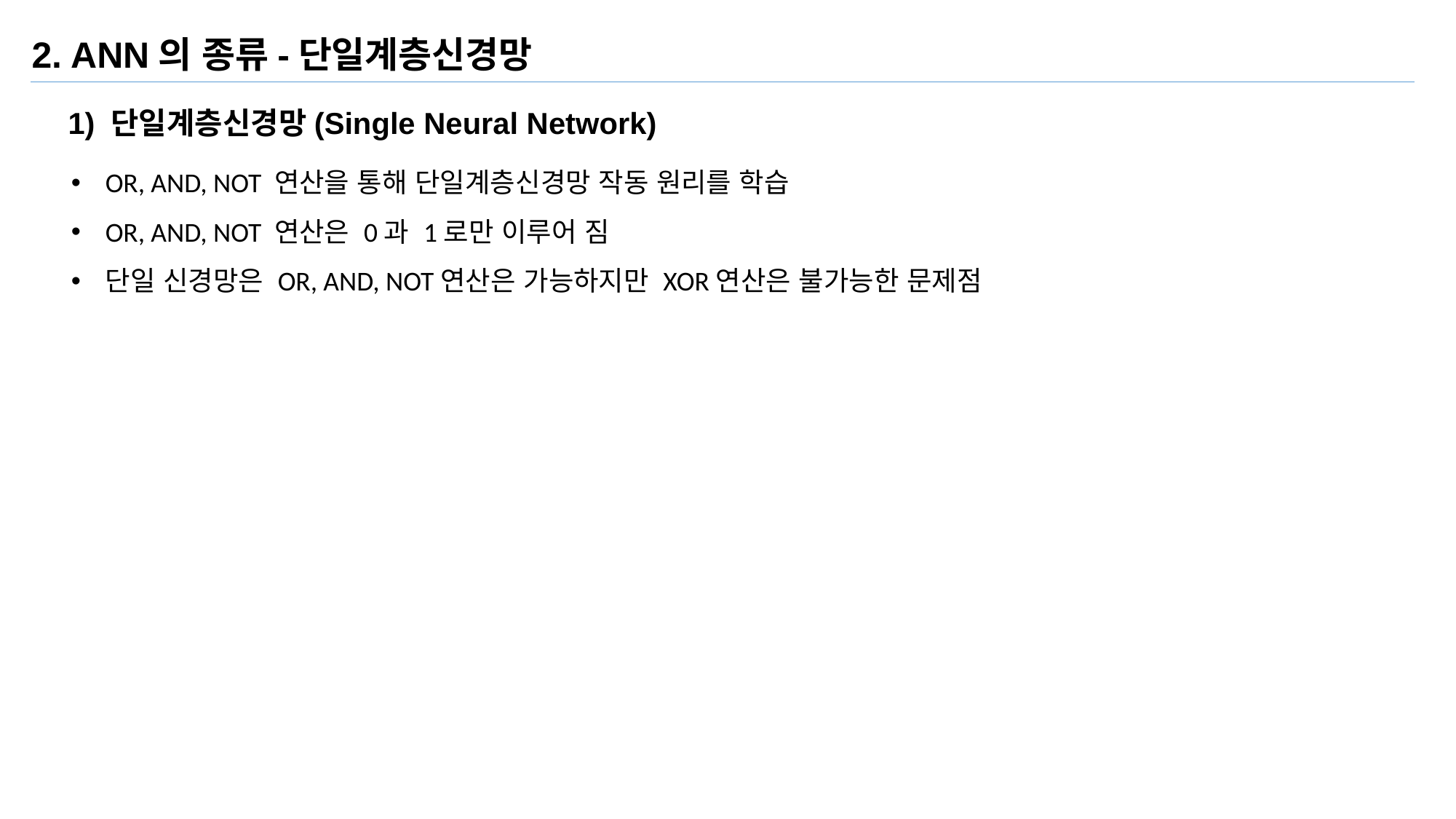

2. ANN의 종류-단일계층신경망
1) 단일계층신경망(Single Neural Network)
OR, AND, NOT 연산을 통해 단일계층신경망 작동 원리를 학습
OR, AND, NOT 연산은 0과 1로만 이루어 짐
단일 신경망은 OR, AND, NOT연산은 가능하지만 XOR연산은 불가능한 문제점